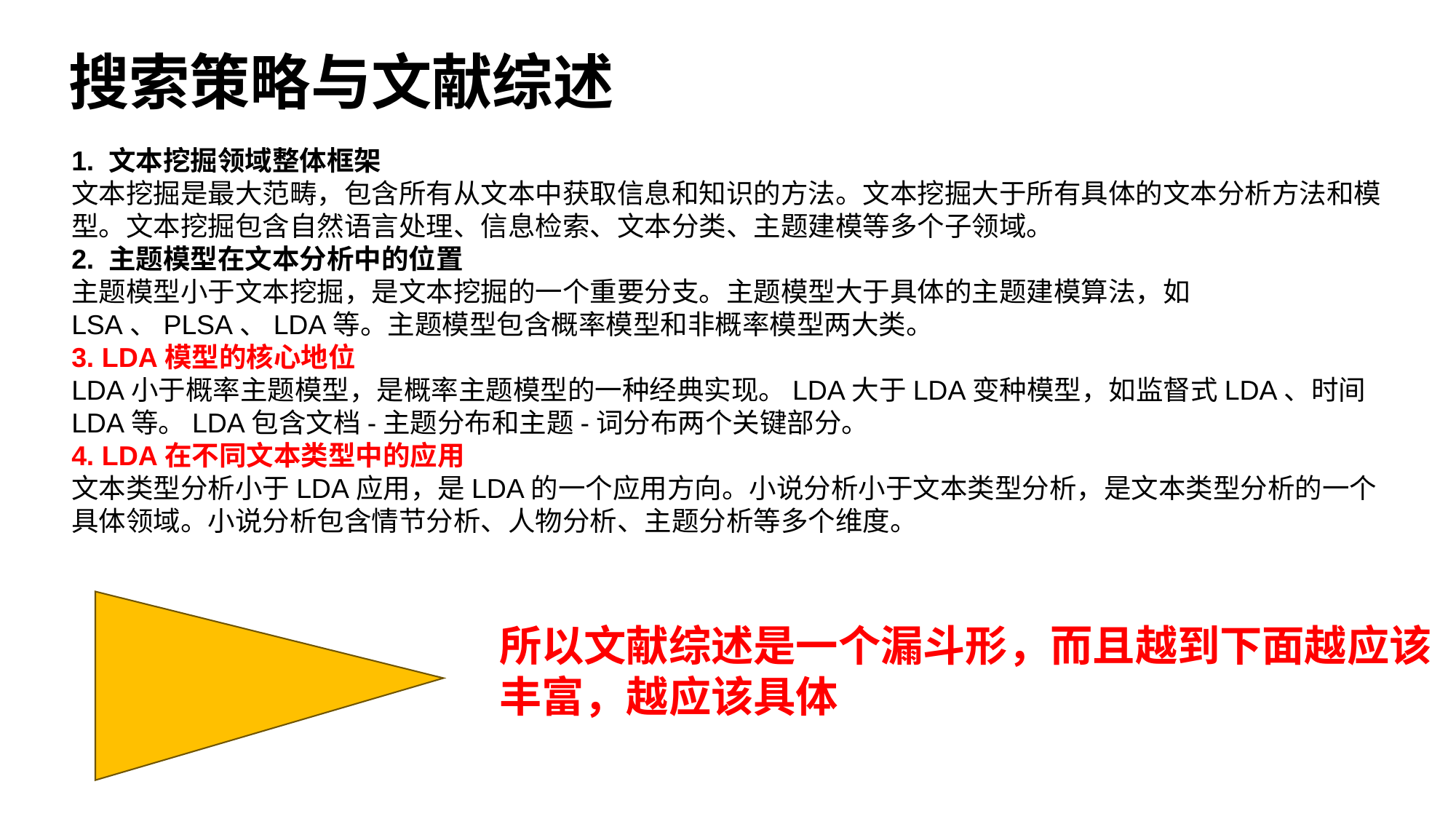

搜索策略与文献综述
1. 文本挖掘领域整体框架
文本挖掘是最大范畴，包含所有从文本中获取信息和知识的方法。文本挖掘大于所有具体的文本分析方法和模型。文本挖掘包含自然语言处理、信息检索、文本分类、主题建模等多个子领域。
2. 主题模型在文本分析中的位置
主题模型小于文本挖掘，是文本挖掘的一个重要分支。主题模型大于具体的主题建模算法，如LSA、PLSA、LDA等。主题模型包含概率模型和非概率模型两大类。
3. LDA模型的核心地位
LDA小于概率主题模型，是概率主题模型的一种经典实现。LDA大于LDA变种模型，如监督式LDA、时间LDA等。LDA包含文档-主题分布和主题-词分布两个关键部分。
4. LDA在不同文本类型中的应用
文本类型分析小于LDA应用，是LDA的一个应用方向。小说分析小于文本类型分析，是文本类型分析的一个具体领域。小说分析包含情节分析、人物分析、主题分析等多个维度。

所以文献综述是一个漏斗形，而且越到下面越应该丰富，越应该具体